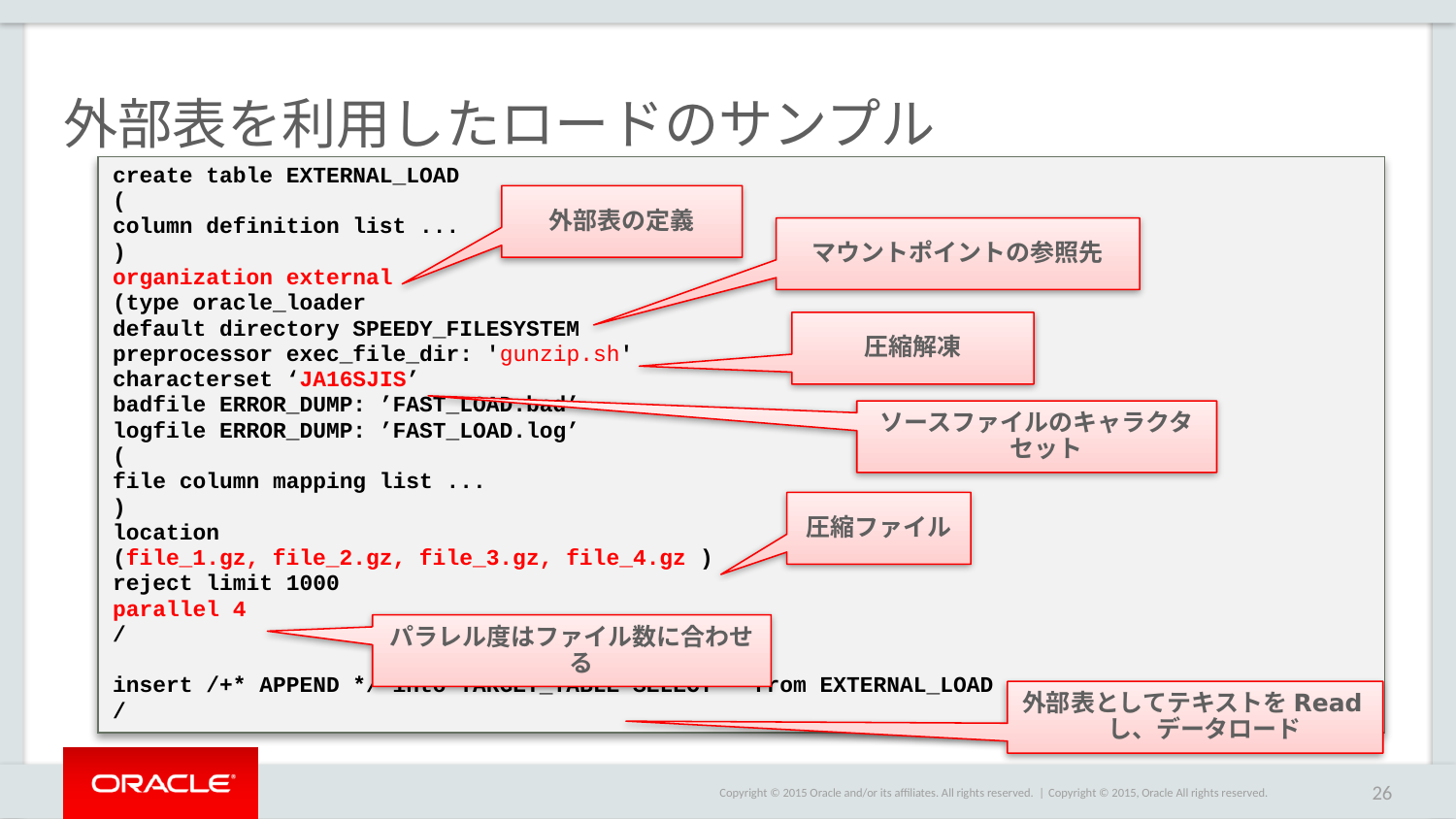

# 外部表を利用したロードのサンプル
| create table EXTERNAL\_LOAD ( column definition list ... ) organization external (type oracle\_loader default directory SPEEDY\_FILESYSTEM preprocessor exec\_file\_dir: 'gunzip.sh' characterset ‘JA16SJIS’ badfile ERROR\_DUMP: ’FAST\_LOAD.bad’ logfile ERROR\_DUMP: ’FAST\_LOAD.log’ ( file column mapping list ... ) location (file\_1.gz, file\_2.gz, file\_3.gz, file\_4.gz ) reject limit 1000 parallel 4 / insert /+\* APPEND \*/ into TARGET\_TABLE SELECT \* from EXTERNAL\_LOAD / |
| --- |
外部表の定義
マウントポイントの参照先

圧縮解凍
ソースファイルのキャラクタセット
圧縮ファイル
パラレル度はファイル数に合わせる
外部表としてテキストをReadし、データロード
Copyright © 2015, Oracle All rights reserved.
26